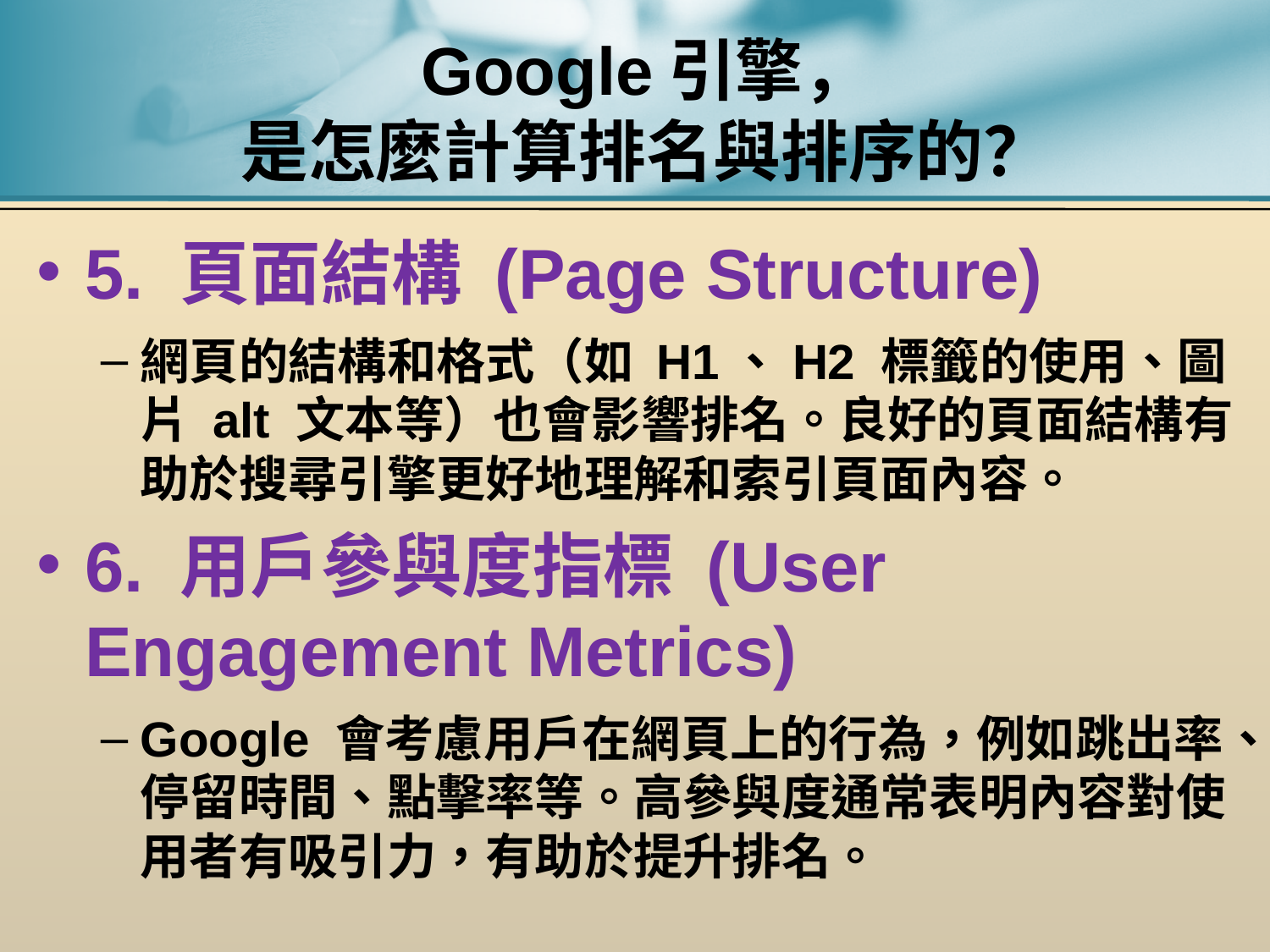

# Google引擎， 是怎麼計算排名與排序的？
5. 頁面結構 (Page Structure)
網頁的結構和格式（如 H1、H2 標籤的使用、圖片 alt 文本等）也會影響排名。良好的頁面結構有助於搜尋引擎更好地理解和索引頁面內容。
6. 用戶參與度指標 (User Engagement Metrics)
Google 會考慮用戶在網頁上的行為，例如跳出率、停留時間、點擊率等。高參與度通常表明內容對使用者有吸引力，有助於提升排名。